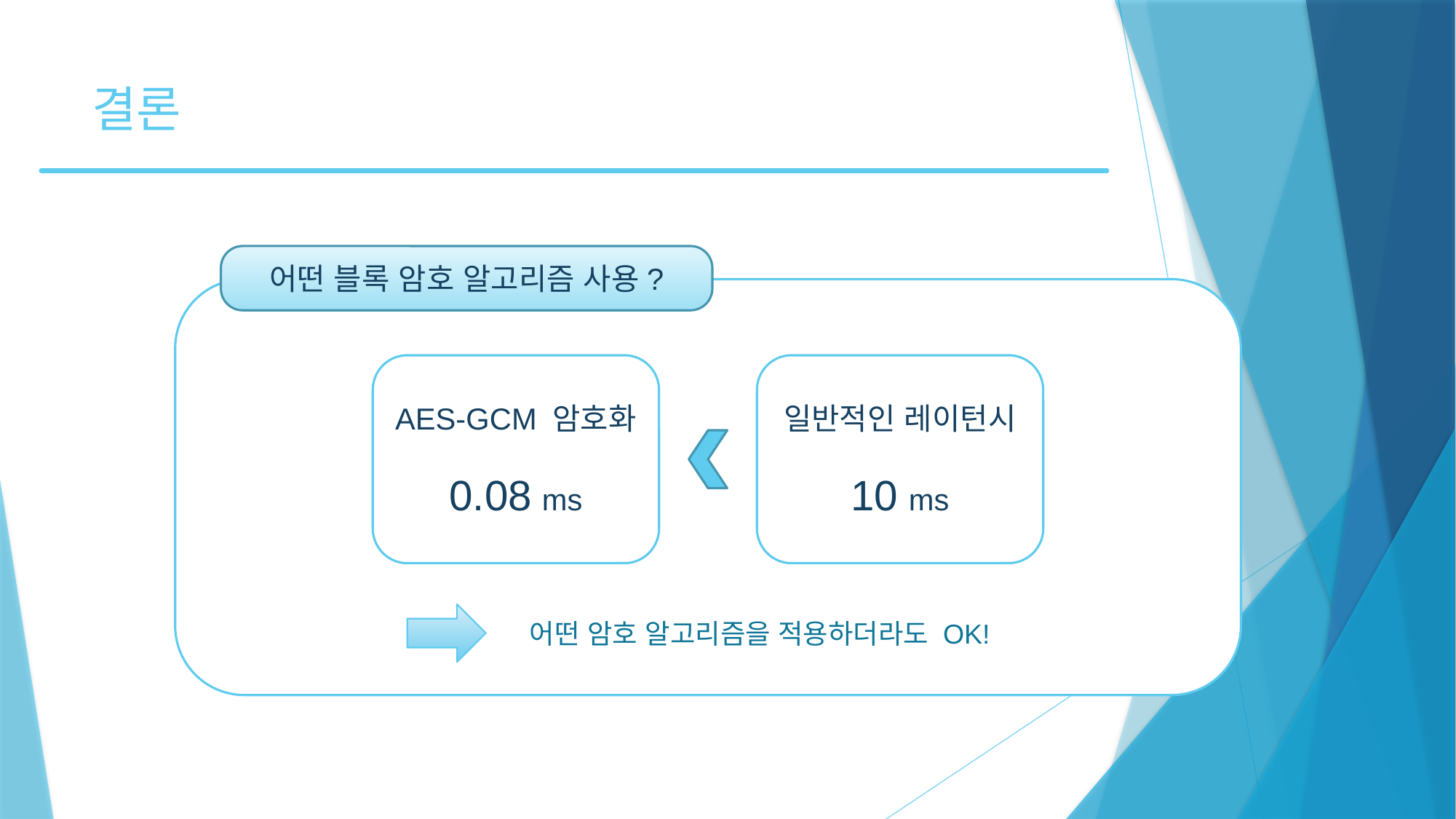

# 결론
어떤 블록 암호 알고리즘 사용?

일반적인 레이턴시

10 ms
AES-GCM 암호화

0.08 ms

어떤 암호 알고리즘을 적용하더라도 OK!